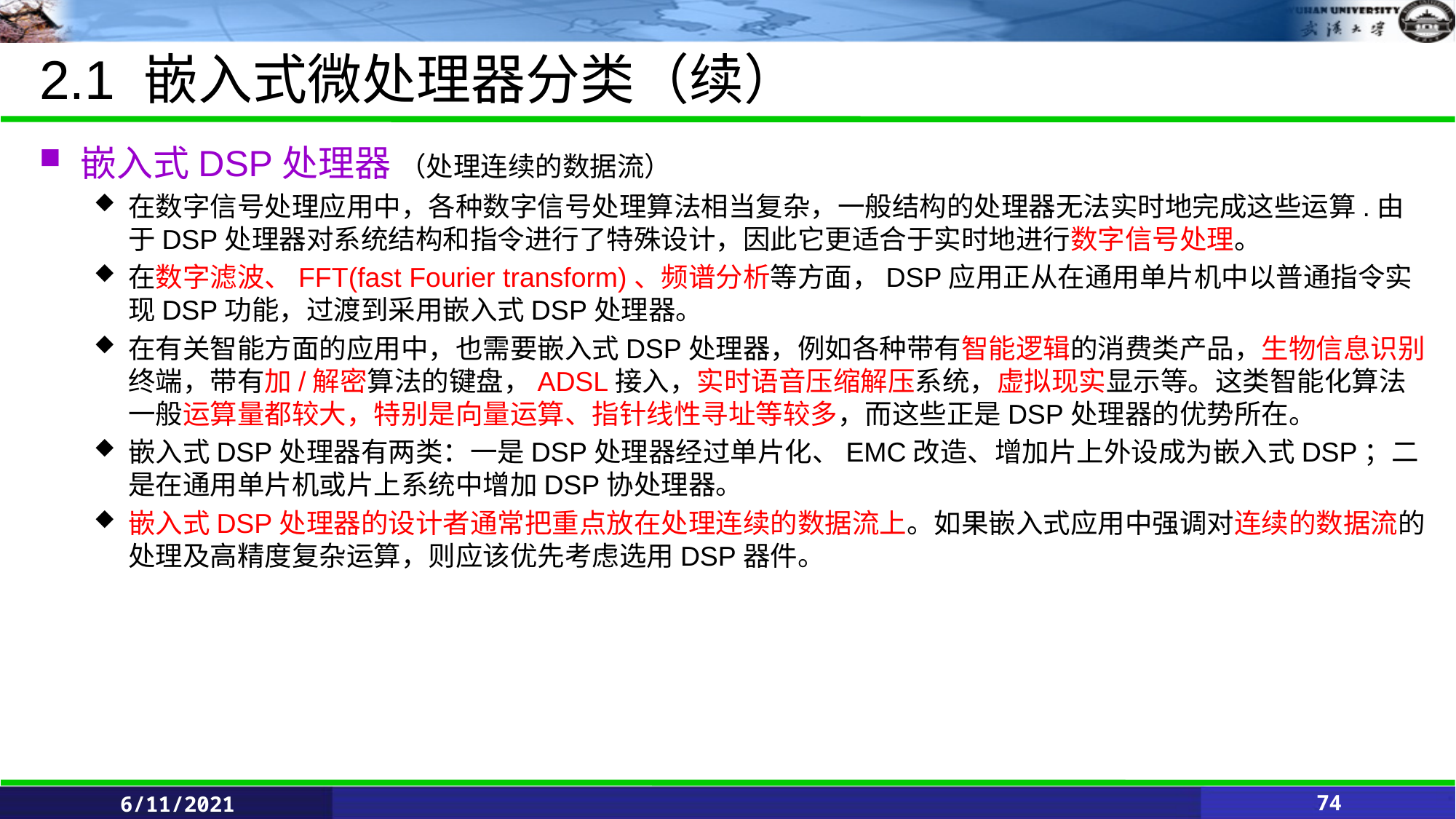

# 2.1 嵌入式微处理器分类（续）
嵌入式DSP处理器 （处理连续的数据流）
在数字信号处理应用中，各种数字信号处理算法相当复杂，一般结构的处理器无法实时地完成这些运算.由于DSP处理器对系统结构和指令进行了特殊设计，因此它更适合于实时地进行数字信号处理。
在数字滤波、FFT(fast Fourier transform)、频谱分析等方面，DSP应用正从在通用单片机中以普通指令实现DSP功能，过渡到采用嵌入式DSP处理器。
在有关智能方面的应用中，也需要嵌入式DSP处理器，例如各种带有智能逻辑的消费类产品，生物信息识别终端，带有加/解密算法的键盘，ADSL接入，实时语音压缩解压系统，虚拟现实显示等。这类智能化算法一般运算量都较大，特别是向量运算、指针线性寻址等较多，而这些正是DSP处理器的优势所在。
嵌入式DSP处理器有两类：一是DSP处理器经过单片化、EMC改造、增加片上外设成为嵌入式DSP；二是在通用单片机或片上系统中增加DSP协处理器。
嵌入式DSP处理器的设计者通常把重点放在处理连续的数据流上。如果嵌入式应用中强调对连续的数据流的处理及高精度复杂运算，则应该优先考虑选用DSP器件。
6/11/2021

74